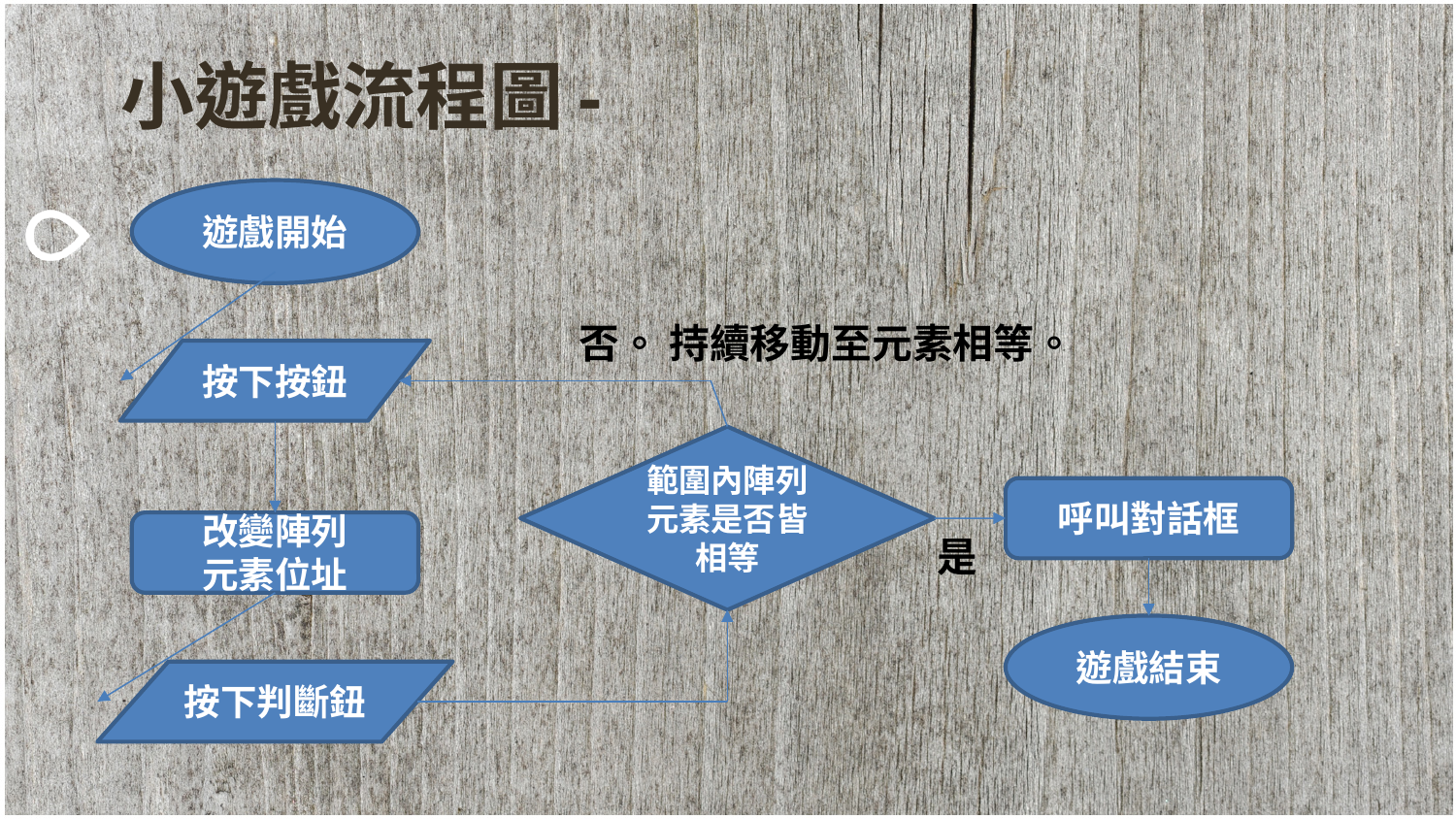

# 小遊戲流程圖-
遊戲開始
否。 持續移動至元素相等。
按下按鈕
範圍內陣列元素是否皆相等
呼叫對話框
改變陣列
元素位址
是
遊戲結束
按下判斷鈕